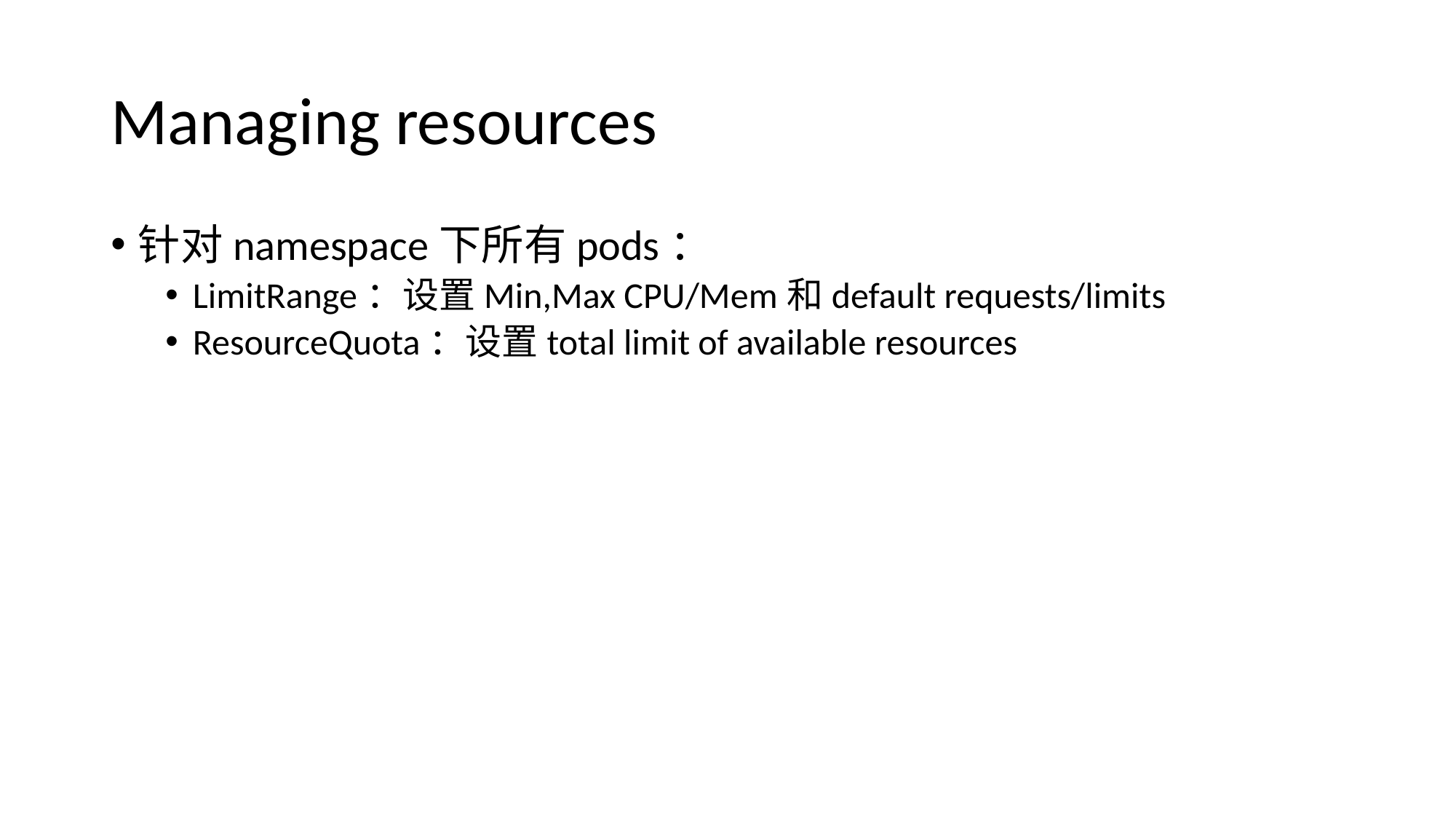

# Managing resources
针对namespace下所有pods：
LimitRange：设置Min,Max CPU/Mem和default requests/limits
ResourceQuota：设置total limit of available resources